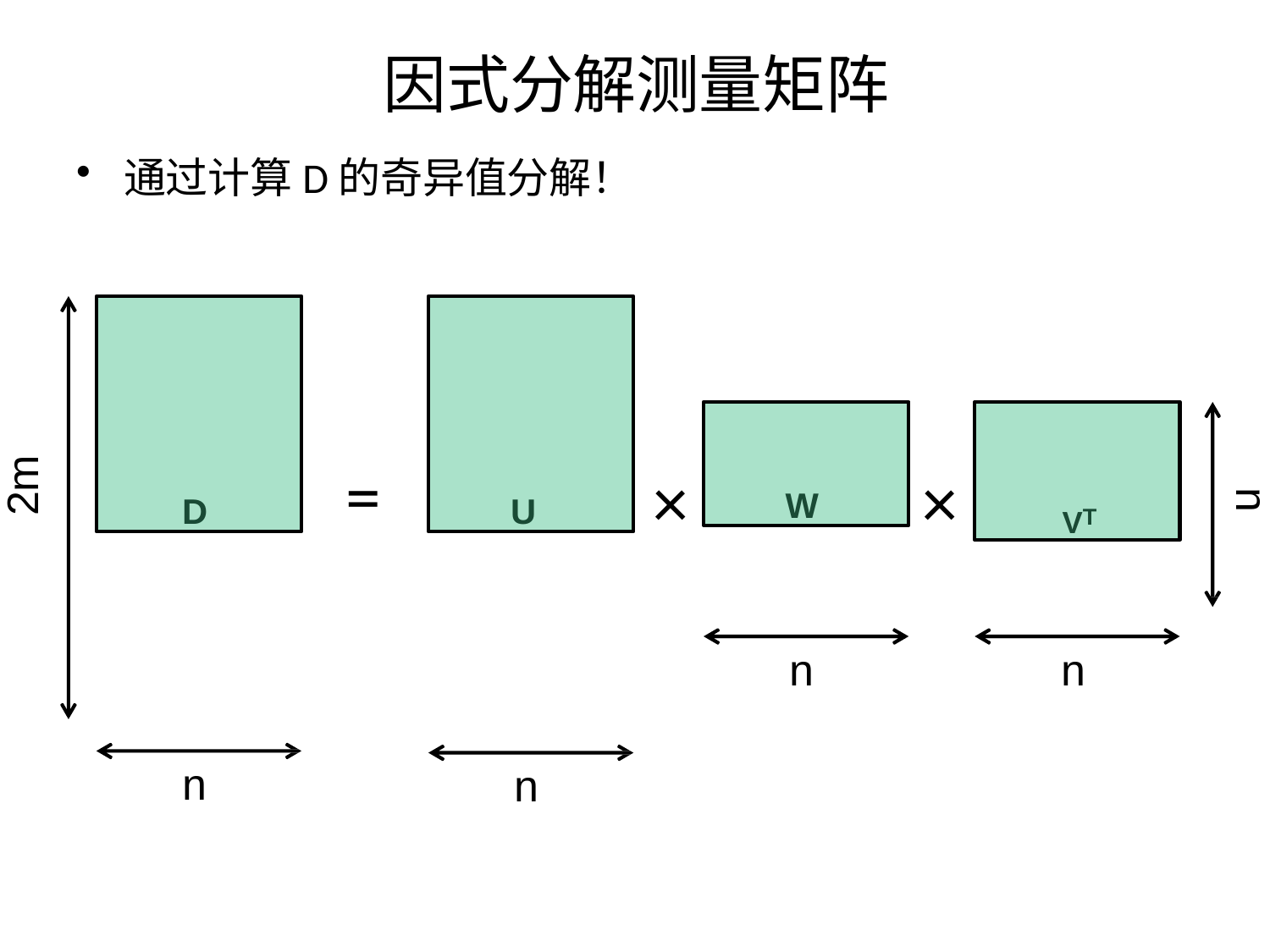

# 因式分解测量矩阵
通过计算D的奇异值分解！

U

D

W

VT
=
2m
×
×
n

n
n

n
n